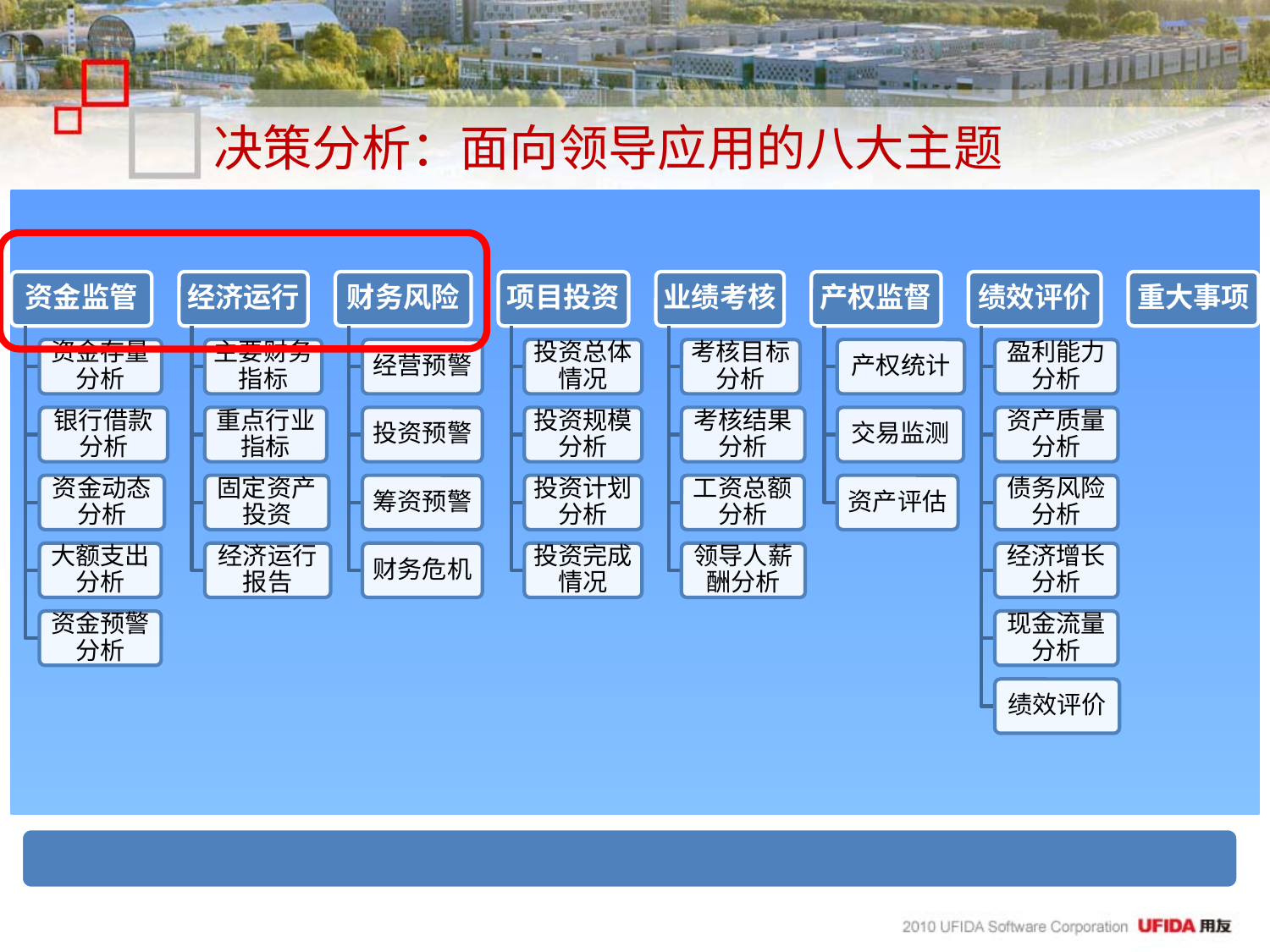

# 决策分析：面向领导应用的八大主题
资金监管
资金存量分析
银行借款分析
资金动态分析
大额支出分析
资金预警分析
经济运行
主要财务指标
重点行业指标
固定资产投资
经济运行报告
财务风险
经营预警
投资预警
筹资预警
财务危机
项目投资
投资总体情况
投资规模分析
投资计划分析
投资完成情况
业绩考核
考核目标分析
考核结果分析
工资总额分析
领导人薪酬分析
产权监督
产权统计
交易监测
资产评估
绩效评价
盈利能力分析
资产质量分析
债务风险分析
经济增长分析
现金流量分析
绩效评价
重大事项